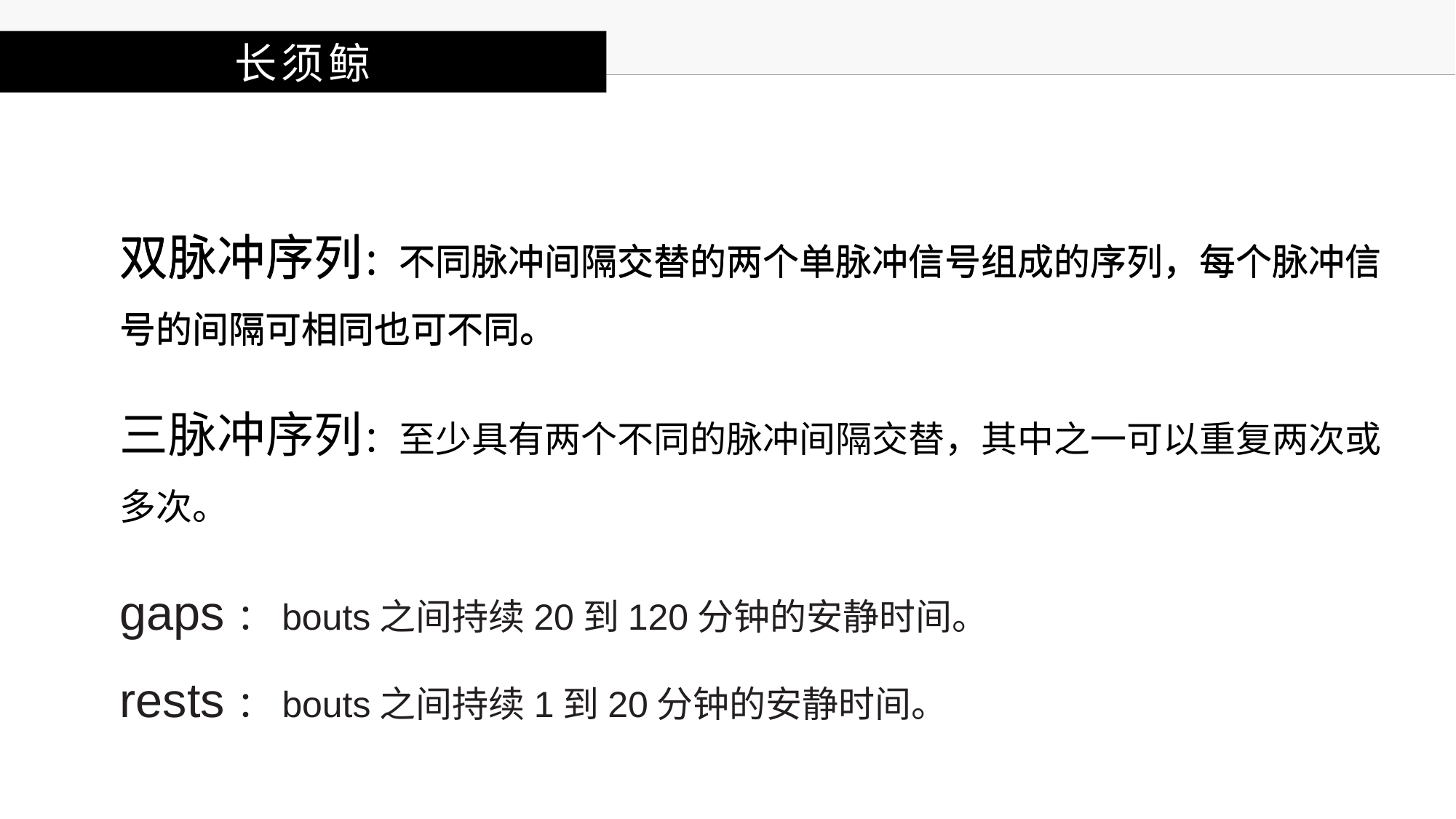

长须鲸
双脉冲序列：不同脉冲间隔交替的两个单脉冲信号组成的序列，每个脉冲信号的间隔可相同也可不同。
双脉冲序列：不同脉冲间隔交替的两个单脉冲信号组成的序列，每个脉冲信号的间隔可相同也可不同。
三脉冲序列：至少具有两个不同的脉冲间隔交替，其中之一可以重复两次或多次。
gaps：bouts之间持续20到120分钟的安静时间。
rests：bouts之间持续1到20分钟的安静时间。